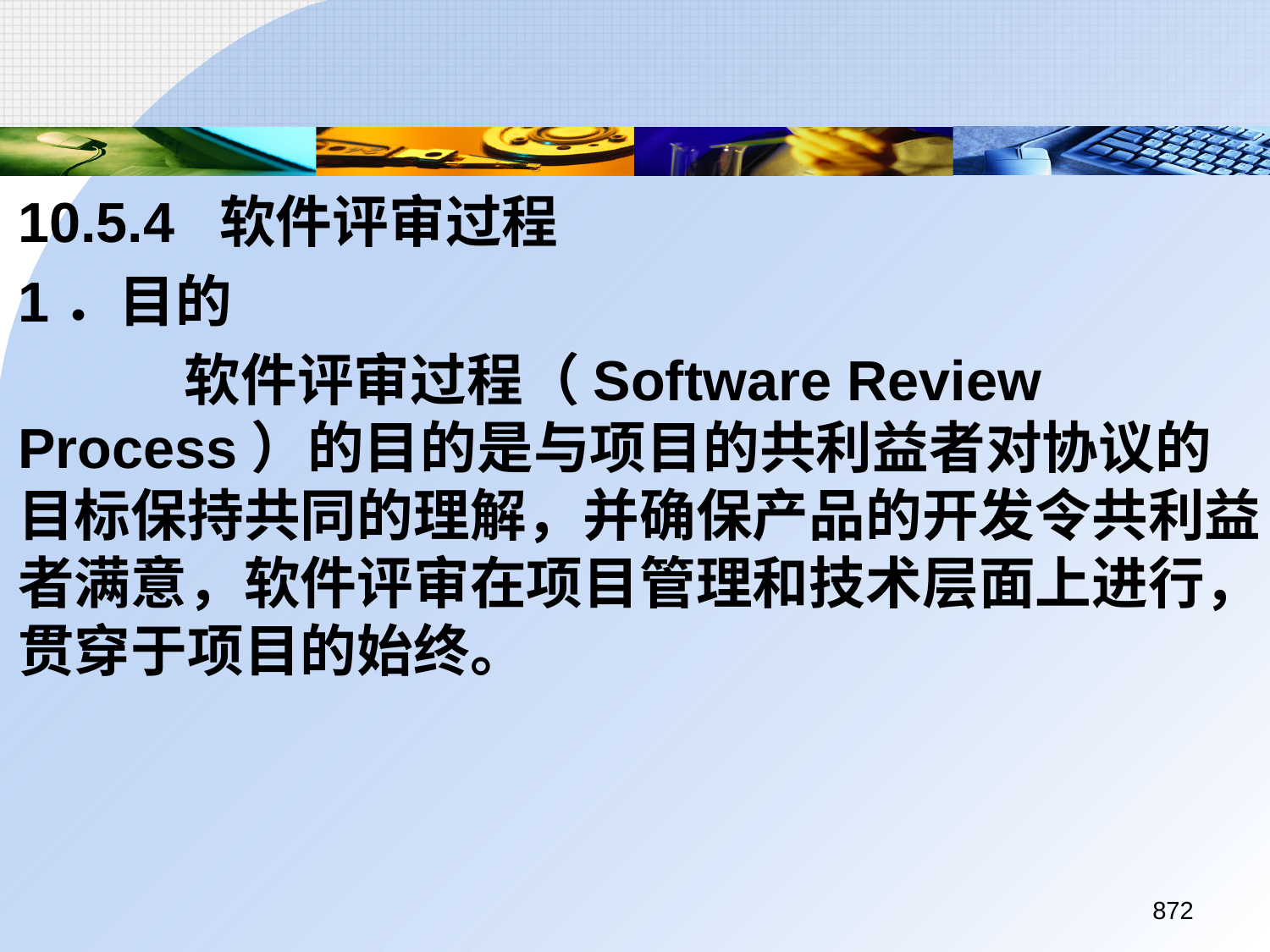

10.5.4  软件评审过程
	1．目的
		  软件评审过程（Software Review Process）的目的是与项目的共利益者对协议的目标保持共同的理解，并确保产品的开发令共利益者满意，软件评审在项目管理和技术层面上进行，贯穿于项目的始终。
872